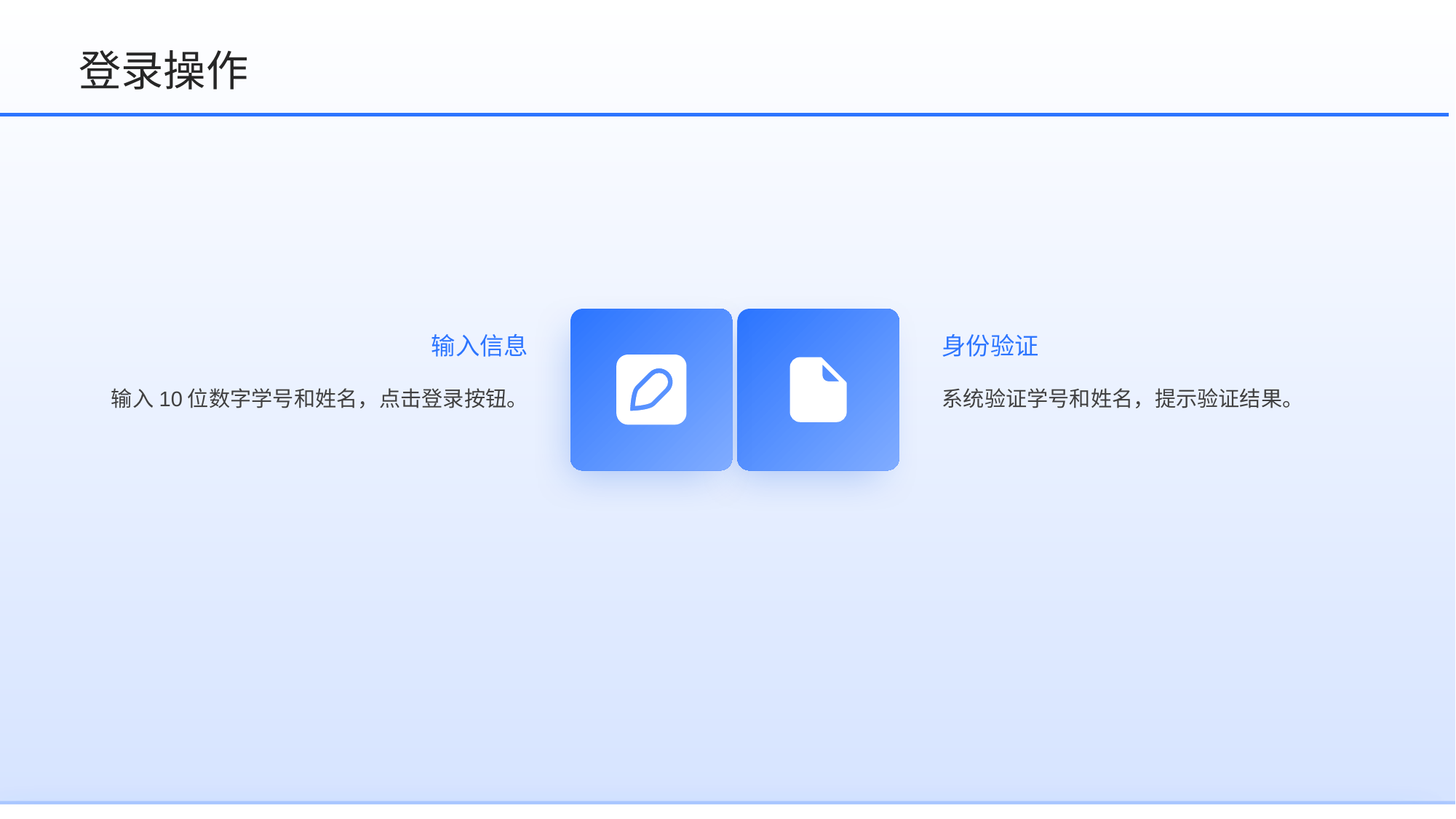

登录操作
输入信息
身份验证

输入10位数字学号和姓名，点击登录按钮。
系统验证学号和姓名，提示验证结果。